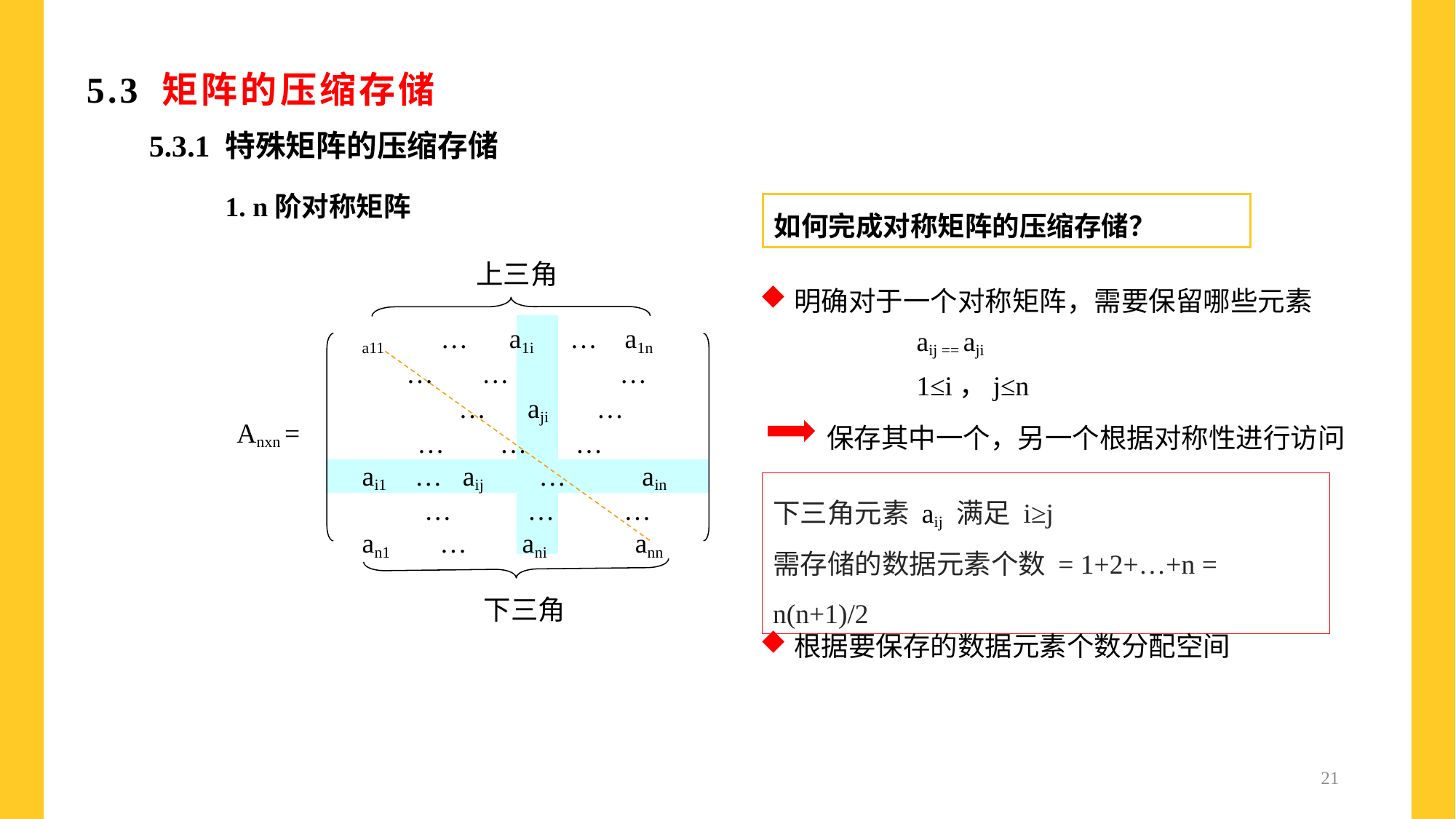

# 5.3 矩阵的压缩存储
5.3.1 特殊矩阵的压缩存储

   1. n阶对称矩阵
如何完成对称矩阵的压缩存储？
上三角
明确对于一个对称矩阵，需要保留哪些元素
aij == aji
1≤i，j≤n
a11              …      a1i         …    a1n
           …       …                …
              …      aji            …
        …        …       …
ai1       …   aij        …           ain
         …           …          …
an1        …        ani                      ann

保存其中一个，另一个根据对称性进行访问
Anxn =

下三角元素 aij 满足 i≥j
需存储的数据元素个数 = 1+2+…+n = n(n+1)/2
下三角
根据要保存的数据元素个数分配空间
21